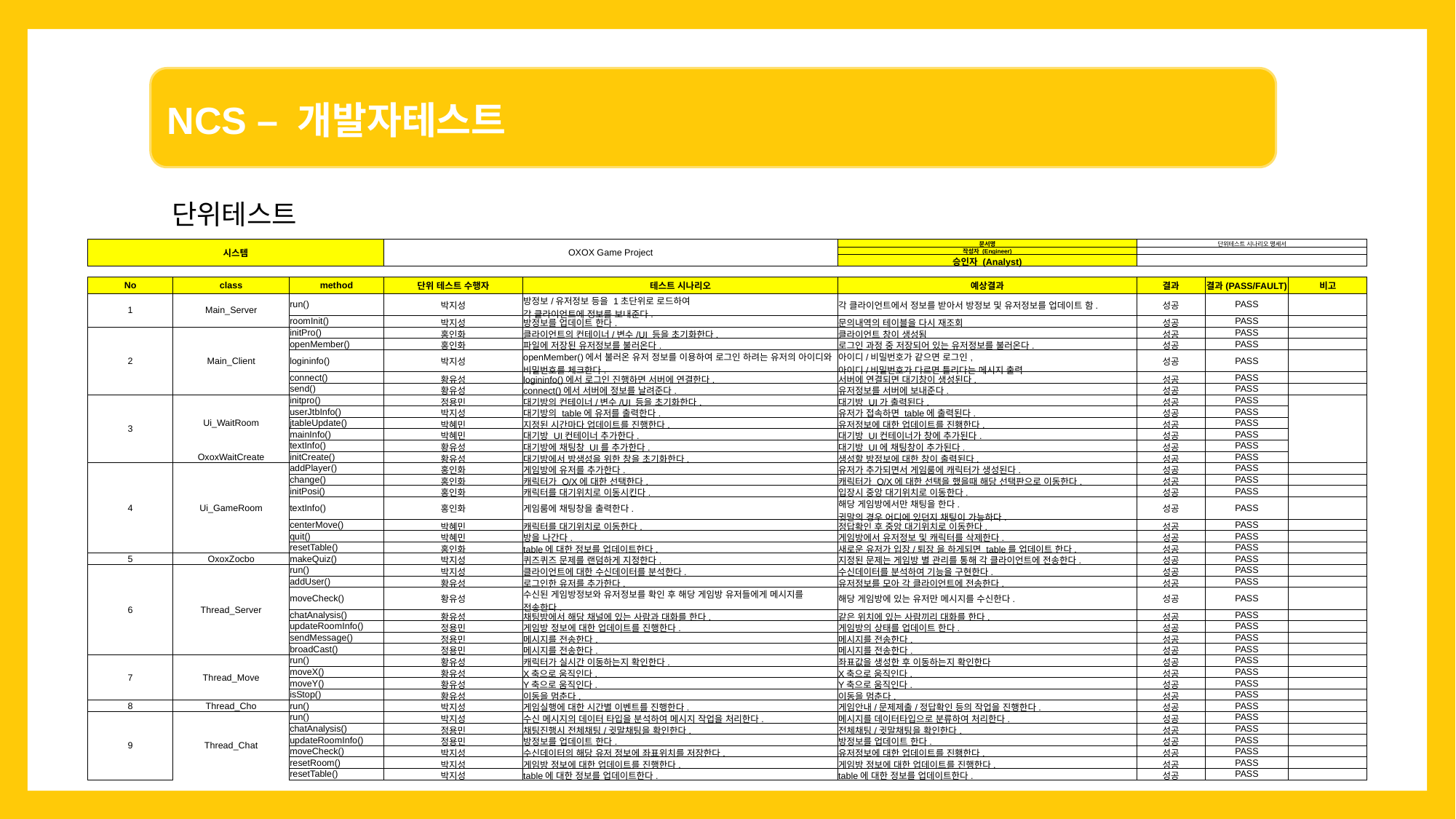

NCS – 개발자테스트
단위테스트
| 시스템 |  |  | OXOX Game Project |  | 문서명 | 단위테스트 시나리오 명세서 |  |  |
| --- | --- | --- | --- | --- | --- | --- | --- | --- |
|  |  |  |  |  | 작성자 (Engineer) |  |  |  |
|  |  |  |  |  | 승인자 (Analyst) |  |  |  |
|  |  |  |  |  |  |  |  |  |
| No | class | method | 단위 테스트 수행자 | 테스트 시나리오 | 예상결과 | 결과 | 결과(PASS/FAULT) | 비고 |
| 1 | Main\_Server | run() | 박지성 | 방정보/유저정보 등을 1초단위로 로드하여 각 클라이언트에 정보를 보내준다. | 각 클라이언트에서 정보를 받아서 방정보 및 유저정보를 업데이트 함. | 성공 | PASS |  |
|  |  | roomInit() | 박지성 | 방정보를 업데이트 한다. | 문의내역의 테이블을 다시 재조회 | 성공 | PASS |  |
| 2 | Main\_Client | initPro() | 홍인화 | 클라이언트의 컨테이너/변수/UI 등을 초기화한다. | 클라이언트 창이 생성됨 | 성공 | PASS |  |
|  |  | openMember() | 홍인화 | 파일에 저장된 유저정보를 불러온다. | 로그인 과정 중 저장되어 있는 유저정보를 불러온다. | 성공 | PASS |  |
|  |  | logininfo() | 박지성 | openMember()에서 불러온 유저 정보를 이용하여 로그인 하려는 유저의 아이디와 비밀번호를 체크한다. | 아이디/비밀번호가 같으면 로그인, 아이디/비밀번호가 다르면 틀리다는 메시지 출력 | 성공 | PASS |  |
|  |  | connect() | 황유성 | logininfo()에서 로그인 진행하면 서버에 연결한다. | 서버에 연결되면 대기창이 생성된다. | 성공 | PASS |  |
|  |  | send() | 황유성 | connect()에서 서버에 정보를 날려준다. | 유저정보를 서버에 보내준다. | 성공 | PASS |  |
| 3 | Ui\_WaitRoom | initpro() | 정용민 | 대기방의 컨테이너/변수/UI 등을 초기화한다. | 대기방 UI가 출력된다. | 성공 | PASS |  |
|  |  | userJtbInfo() | 박지성 | 대기방의 table에 유저를 출력한다. | 유저가 접속하면 table에 출력된다. | 성공 | PASS |  |
|  |  | jtableUpdate() | 박혜민 | 지정된 시간마다 업데이트를 진행한다. | 유저정보에 대한 업데이트를 진횅한다. | 성공 | PASS |  |
|  |  | mainInfo() | 박혜민 | 대기방 UI컨테이너 추가한다. | 대기방 UI컨테이너가 창에 추가된다. | 성공 | PASS |  |
|  |  | textInfo() | 황유성 | 대기방에 채팅창 UI를 추가한다. | 대기방 UI에 채팅창이 추가된다. | 성공 | PASS |  |
|  | OxoxWaitCreate | initCreate() | 황유성 | 대기방에서 방생성을 위한 창을 초기화한다. | 생성할 방정보에 대한 창이 출력된다. | 성공 | PASS |  |
| 4 | Ui\_GameRoom | addPlayer() | 홍인화 | 게임방에 유저를 추가한다. | 유저가 추가되면서 게임룸에 캐릭터가 생성된다. | 성공 | PASS |  |
|  |  | change() | 홍인화 | 캐릭터가 O/X에 대한 선택한다. | 캐릭터가 O/X에 대한 선택을 했을때 해당 선택판으로 이동한다. | 성공 | PASS |  |
|  |  | initPosi() | 홍인화 | 캐릭터를 대기위치로 이동시킨다. | 입장시 중앙 대기위치로 이동한다. | 성공 | PASS |  |
|  |  | textInfo() | 홍인화 | 게임룸에 채팅창을 출력한다. | 해당 게임방에서만 채팅을 한다. 귓말의 경우 어디에 있던지 채팅이 가능하다. | 성공 | PASS |  |
|  |  | centerMove() | 박혜민 | 캐릭터를 대기위치로 이동한다. | 정답확인 후 중앙 대기위치로 이동한다. | 성공 | PASS |  |
|  |  | quit() | 박혜민 | 방을 나간다. | 게임방에서 유저정보 및 캐릭터를 삭제한다. | 성공 | PASS |  |
|  |  | resetTable() | 홍인화 | table에 대한 정보를 업데이트한다. | 새로운 유저가 입장/퇴장 을 하게되면 table를 업데이트 한다. | 성공 | PASS |  |
| 5 | OxoxZocbo | makeQuiz() | 박지성 | 퀴즈퀴즈 문제를 랜덤하게 지정한다. | 지정된 문제는 게임방 별 관리를 통해 각 클라이언트에 전송한다. | 성공 | PASS |  |
| 6 | Thread\_Server | run() | 박지성 | 클라이언트에 대한 수신데이터를 분석한다. | 수신데이터를 분석하여 기능을 구현한다. | 성공 | PASS |  |
|  |  | addUser() | 황유성 | 로그인한 유저를 추가한다. | 유저정보를 모아 각 클라이언트에 전송한다. | 성공 | PASS |  |
|  |  | moveCheck() | 황유성 | 수신된 게임방정보와 유저정보를 확인 후 해당 게임방 유저들에게 메시지를 전송한다. | 해당 게임방에 있는 유저만 메시지를 수신한다. | 성공 | PASS |  |
|  |  | chatAnalysis() | 황유성 | 채팅방에서 해당 채널에 있는 사람과 대화를 한다. | 같은 위치에 있는 사람끼리 대화를 한다. | 성공 | PASS |  |
|  |  | updateRoomInfo() | 정용민 | 게임방 정보에 대한 업데이트를 진행한다. | 게임방의 상태를 업데이트 한다. | 성공 | PASS |  |
|  |  | sendMessage() | 정용민 | 메시지를 전송한다. | 메시지를 전송한다. | 성공 | PASS |  |
|  |  | broadCast() | 정용민 | 메시지를 전송한다. | 메시지를 전송한다. | 성공 | PASS |  |
| 7 | Thread\_Move | run() | 황유성 | 캐릭터가 실시간 이동하는지 확인한다. | 좌표값을 생성한 후 이동하는지 확인한다 | 성공 | PASS |  |
|  |  | moveX() | 황유성 | X축으로 움직인다. | X축으로 움직인다. | 성공 | PASS |  |
|  |  | moveY() | 황유성 | Y축으로 움직인다. | Y축으로 움직인다. | 성공 | PASS |  |
|  |  | isStop() | 황유성 | 이동을 멈춘다. | 이동을 멈춘다. | 성공 | PASS |  |
| 8 | Thread\_Cho | run() | 박지성 | 게임실행에 대한 시간별 이벤트를 진행한다. | 게임안내/문제제출/정답확인 등의 작업을 진행한다. | 성공 | PASS |  |
| 9 | Thread\_Chat | run() | 박지성 | 수신 메시지의 데이터 타입을 분석하여 메시지 작업을 처리한다. | 메시지를 데이터타입으로 분류하여 처리한다. | 성공 | PASS |  |
|  |  | chatAnalysis() | 정용민 | 채팅진행시 전체채팅/귓말채팅을 확인한다. | 전체채팅/귓말채팅을 확인한다. | 성공 | PASS |  |
|  |  | updateRoomInfo() | 정용민 | 방정보를 업데이트 한다. | 방정보를 업데이트 한다. | 성공 | PASS |  |
|  |  | moveCheck() | 박지성 | 수신데이터의 해당 유저 정보에 좌표위치를 저장한다. | 유저정보에 대한 업데이트를 진횅한다. | 성공 | PASS |  |
|  |  | resetRoom() | 박지성 | 게임방 정보에 대한 업데이트를 진행한다. | 게임방 정보에 대한 업데이트를 진행한다. | 성공 | PASS |  |
|  |  | resetTable() | 박지성 | table에 대한 정보를 업데이트한다. | table에 대한 정보를 업데이트한다. | 성공 | PASS |  |